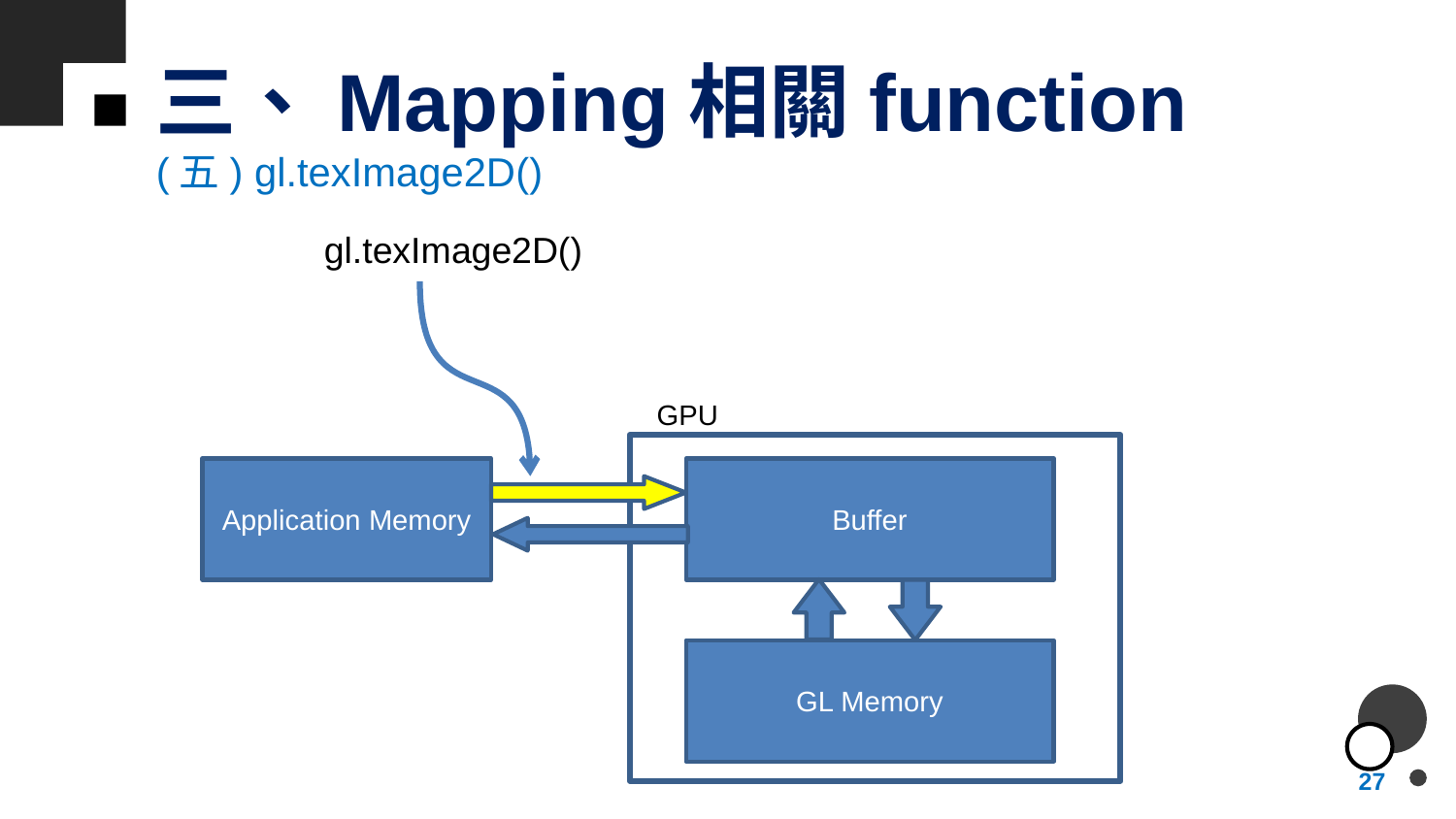

# 三、Mapping相關function
(五) gl.texImage2D()
gl.texImage2D()
GPU

Application Memory
Buffer

GL Memory

27